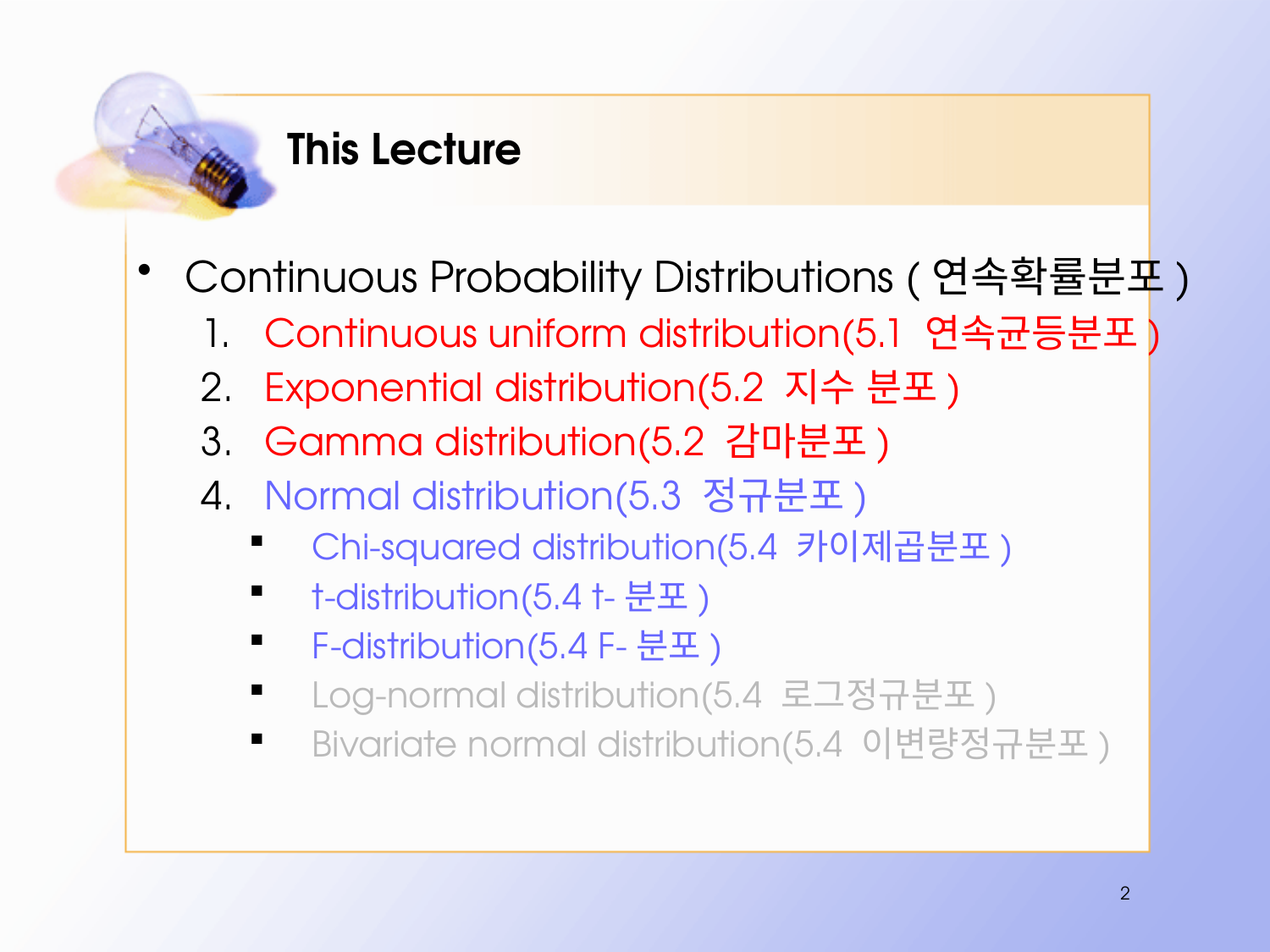

# This Lecture
Continuous Probability Distributions (연속확률분포)
Continuous uniform distribution(5.1 연속균등분포)
Exponential distribution(5.2 지수 분포)
Gamma distribution(5.2 감마분포)
Normal distribution(5.3 정규분포)
Chi-squared distribution(5.4 카이제곱분포)
t-distribution(5.4 t-분포)
F-distribution(5.4 F-분포)
Log-normal distribution(5.4 로그정규분포)
Bivariate normal distribution(5.4 이변량정규분포)
2